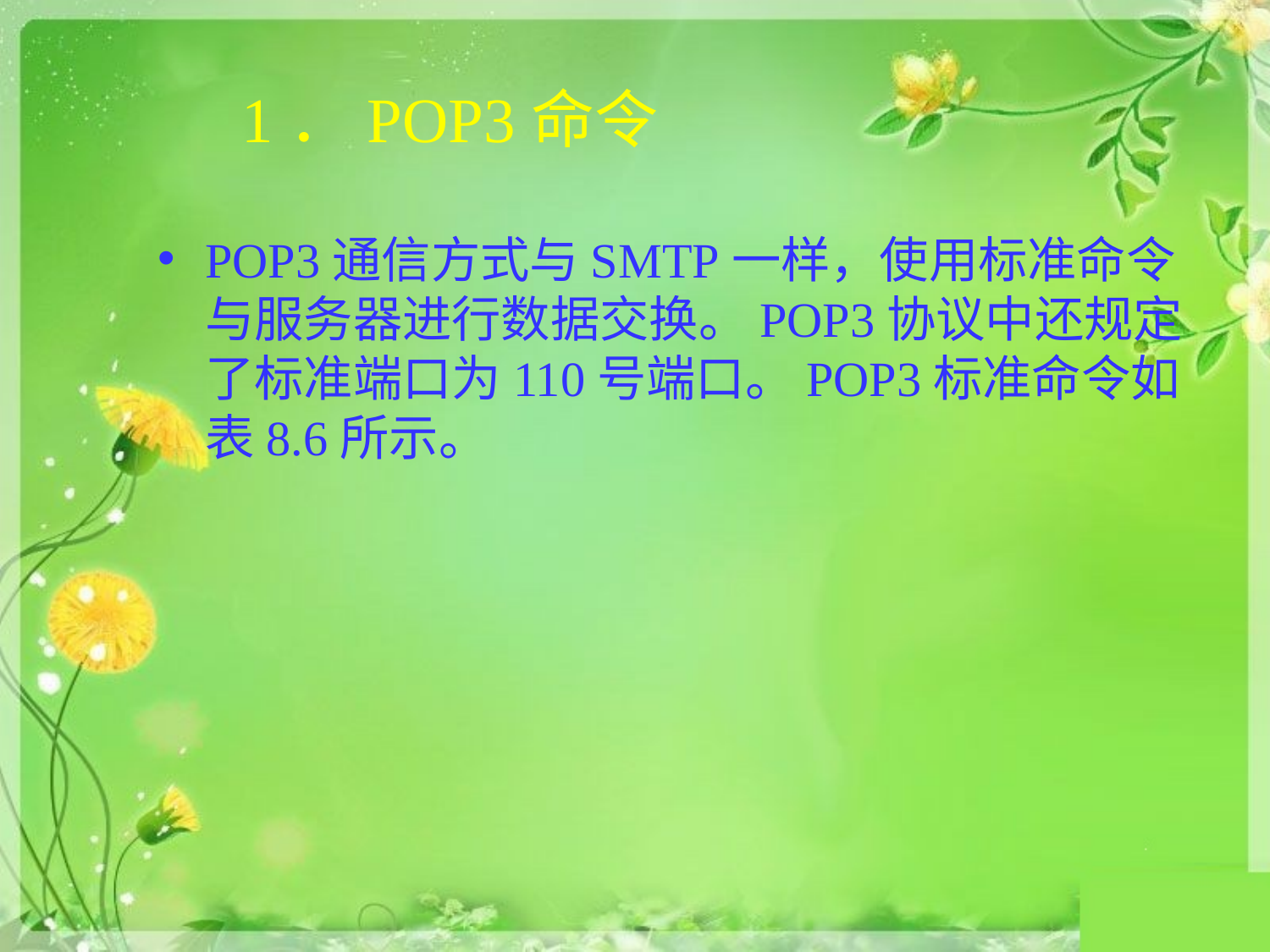

# 1．POP3命令
POP3通信方式与SMTP一样，使用标准命令与服务器进行数据交换。POP3协议中还规定了标准端口为110号端口。POP3标准命令如表8.6所示。